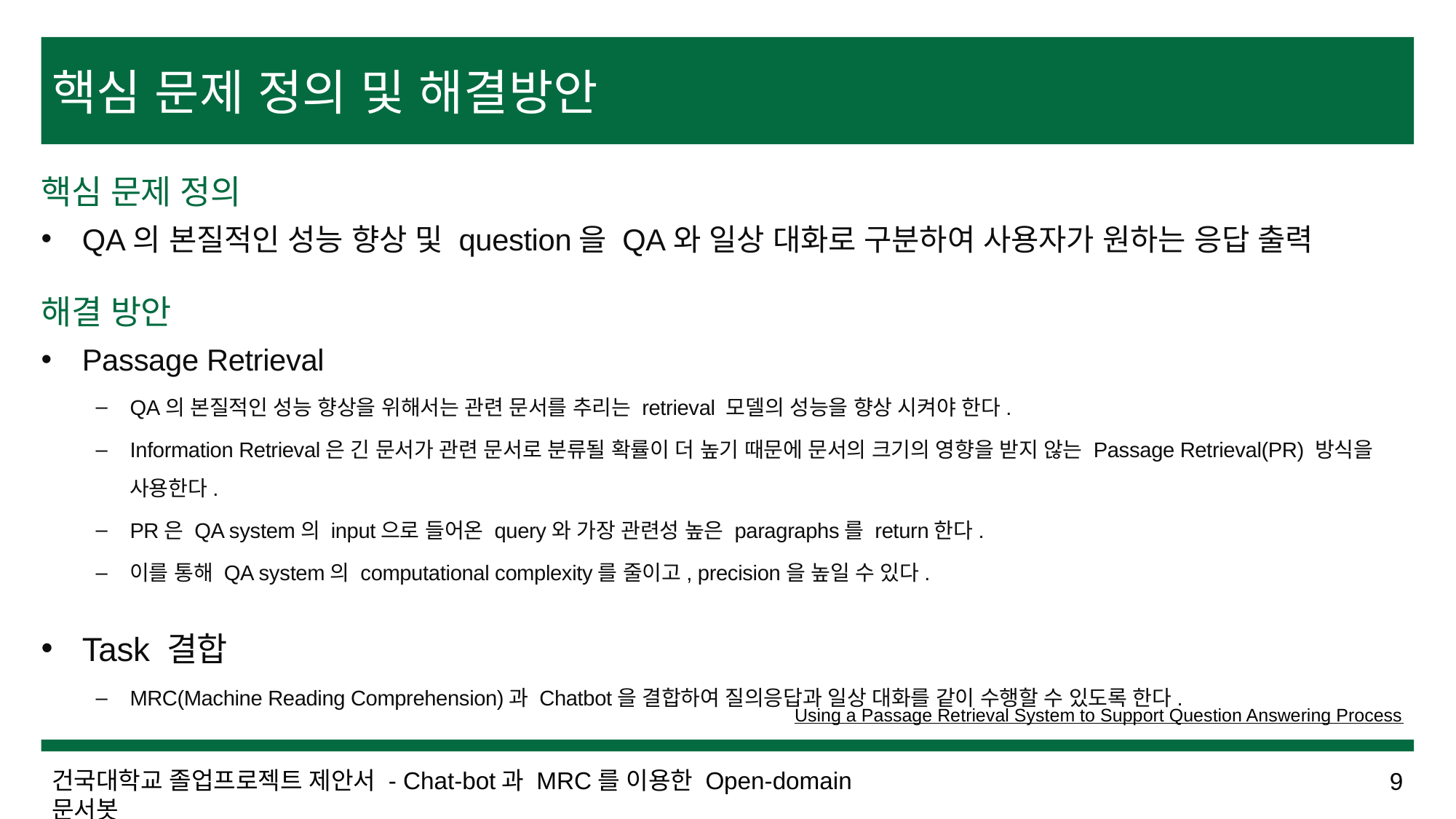

핵심 문제 정의 및 해결방안
핵심 문제 정의
QA의 본질적인 성능 향상 및 question을 QA와 일상 대화로 구분하여 사용자가 원하는 응답 출력
해결 방안
Passage Retrieval
QA의 본질적인 성능 향상을 위해서는 관련 문서를 추리는 retrieval 모델의 성능을 향상 시켜야 한다.
Information Retrieval은 긴 문서가 관련 문서로 분류될 확률이 더 높기 때문에 문서의 크기의 영향을 받지 않는 Passage Retrieval(PR) 방식을 사용한다.
PR은 QA system의 input으로 들어온 query와 가장 관련성 높은 paragraphs를 return한다.
이를 통해 QA system의 computational complexity를 줄이고, precision을 높일 수 있다.

Task 결합
MRC(Machine Reading Comprehension)과 Chatbot을 결합하여 질의응답과 일상 대화를 같이 수행할 수 있도록 한다.

Using a Passage Retrieval System to Support Question Answering Process

건국대학교 졸업프로젝트 제안서 - Chat-bot과 MRC를 이용한 Open-domain 문서봇
9